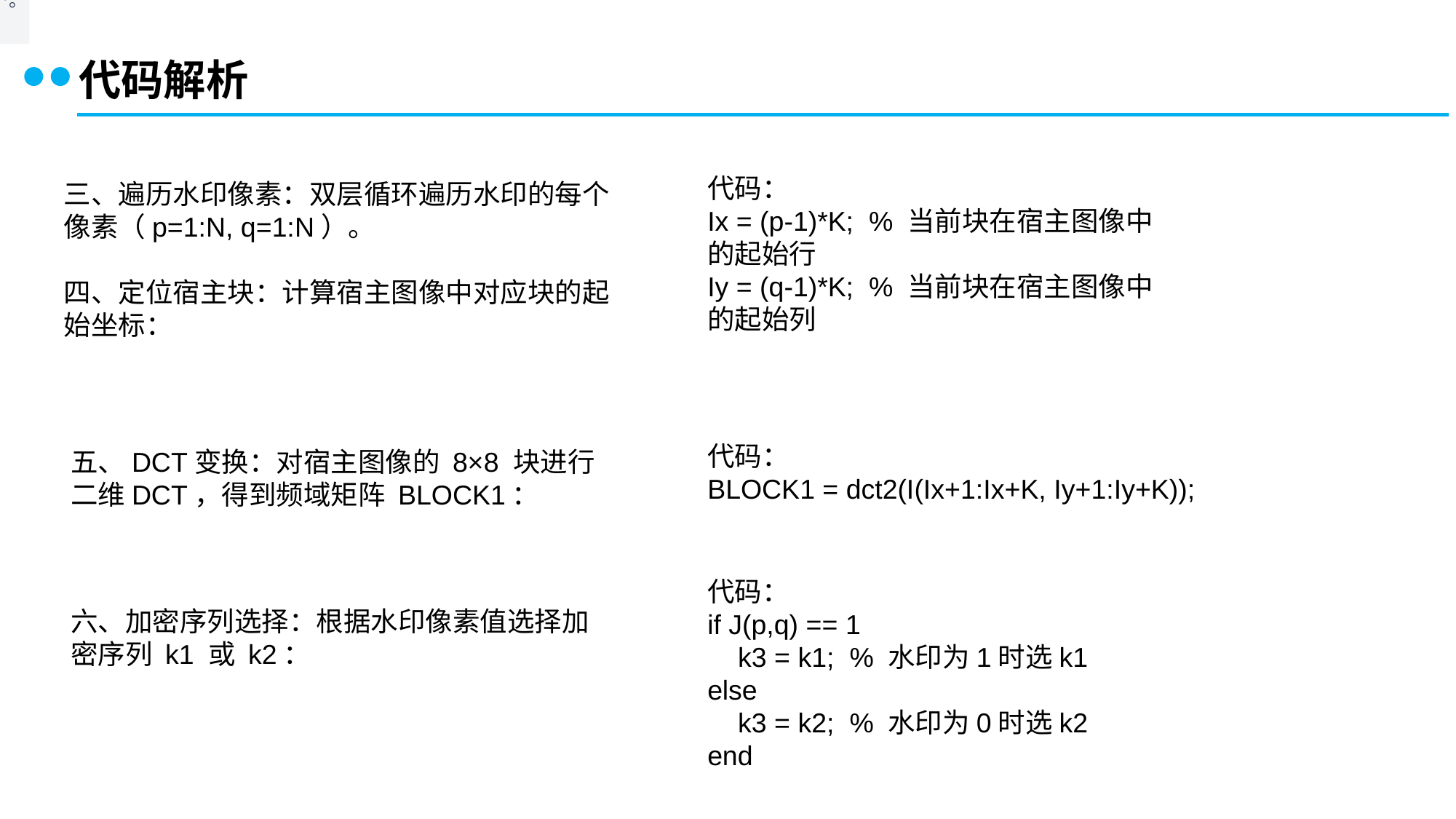

。

代码解析

代码：
Ix = (p-1)*K;  % 当前块在宿主图像中的起始行
Iy = (q-1)*K;  % 当前块在宿主图像中的起始列
三、遍历水印像素：双层循环遍历水印的每个像素（p=1:N, q=1:N）。

四、定位宿主块：计算宿主图像中对应块的起始坐标：
代码：
BLOCK1 = dct2(I(Ix+1:Ix+K, Iy+1:Iy+K));
五、DCT变换：对宿主图像的 8×8 块进行二维DCT，得到频域矩阵 BLOCK1：
代码：
if J(p,q) == 1
    k3 = k1;  % 水印为1时选k1
else
    k3 = k2;  % 水印为0时选k2
end
六、加密序列选择：根据水印像素值选择加密序列 k1 或 k2：